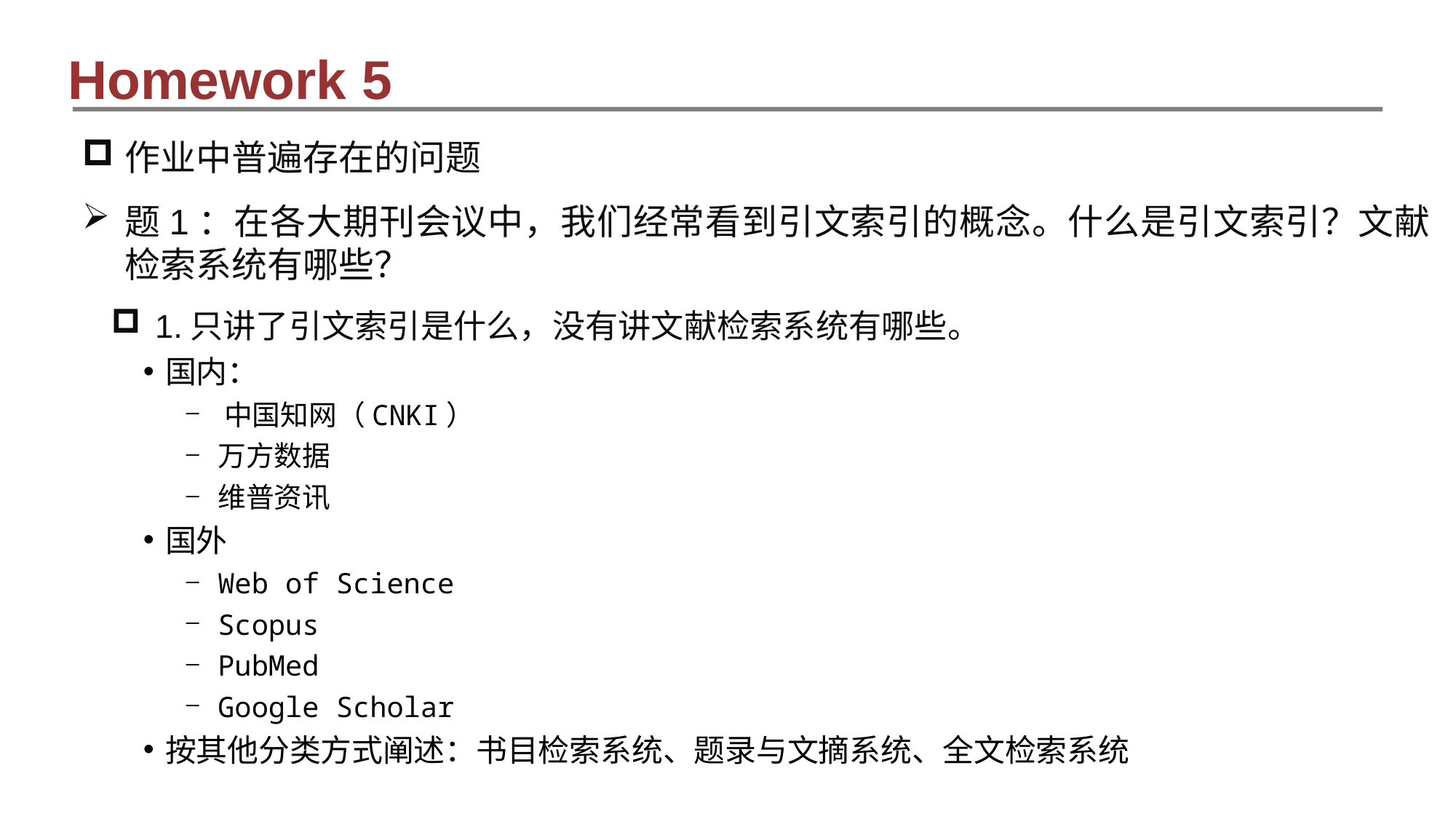

Homework 5
作业中普遍存在的问题
题1：在各大期刊会议中，我们经常看到引文索引的概念。什么是引文索引？文献检索系统有哪些？
1.只讲了引文索引是什么，没有讲文献检索系统有哪些。
国内：
​​中国知网（CNKI）
万方数据
维普资讯
国外
Web of Science
​​Scopus
​​PubMed
Google Scholar
按其他分类方式阐述：书目检索系统、题录与文摘系统、全文检索系统